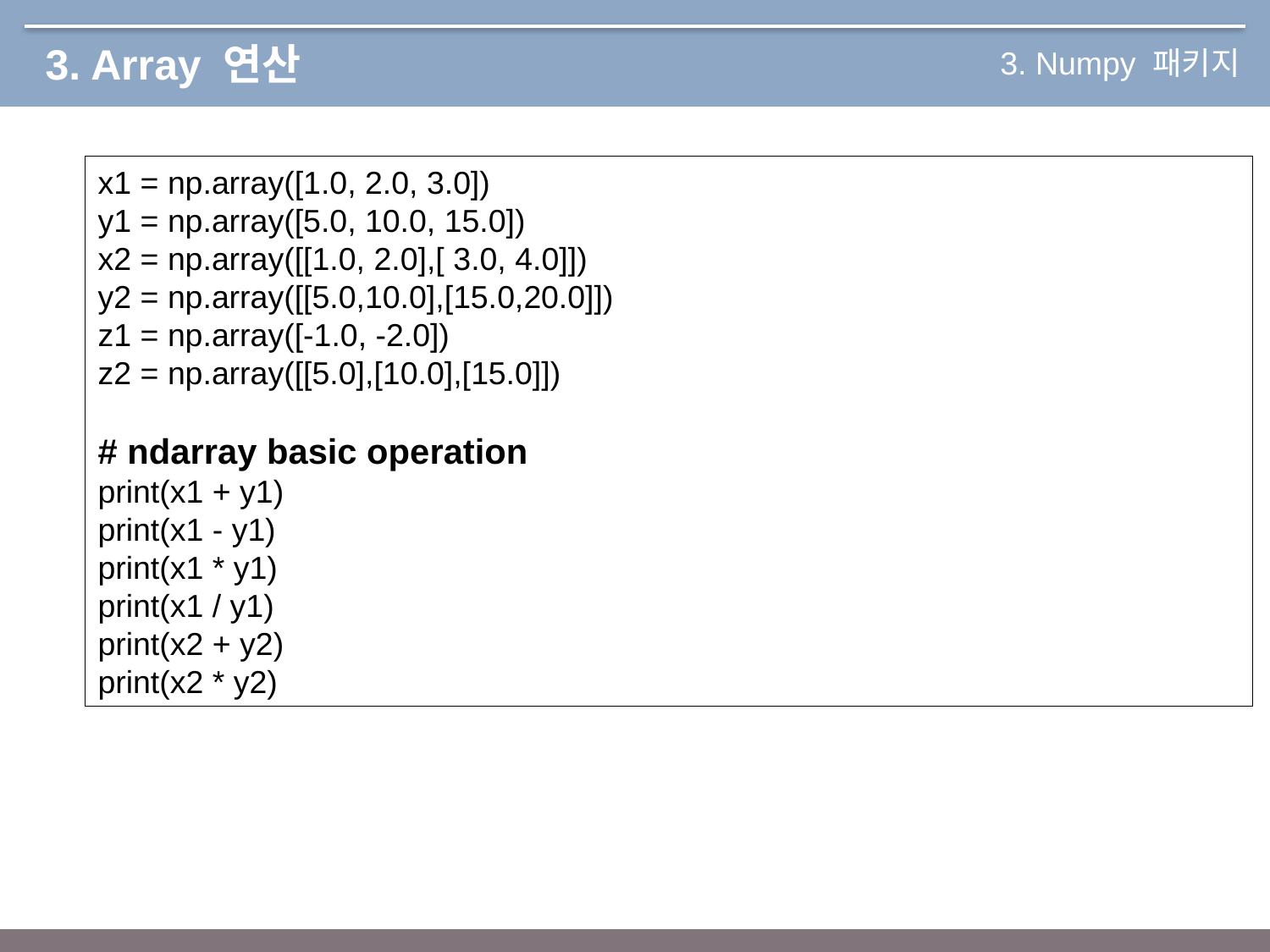

3. Array 연산
3. Numpy 패키지
x1 = np.array([1.0, 2.0, 3.0])
y1 = np.array([5.0, 10.0, 15.0])
x2 = np.array([[1.0, 2.0],[ 3.0, 4.0]])
y2 = np.array([[5.0,10.0],[15.0,20.0]])
z1 = np.array([-1.0, -2.0])
z2 = np.array([[5.0],[10.0],[15.0]])

# ndarray basic operation
print(x1 + y1)
print(x1 - y1)
print(x1 * y1)
print(x1 / y1)
print(x2 + y2)
print(x2 * y2)